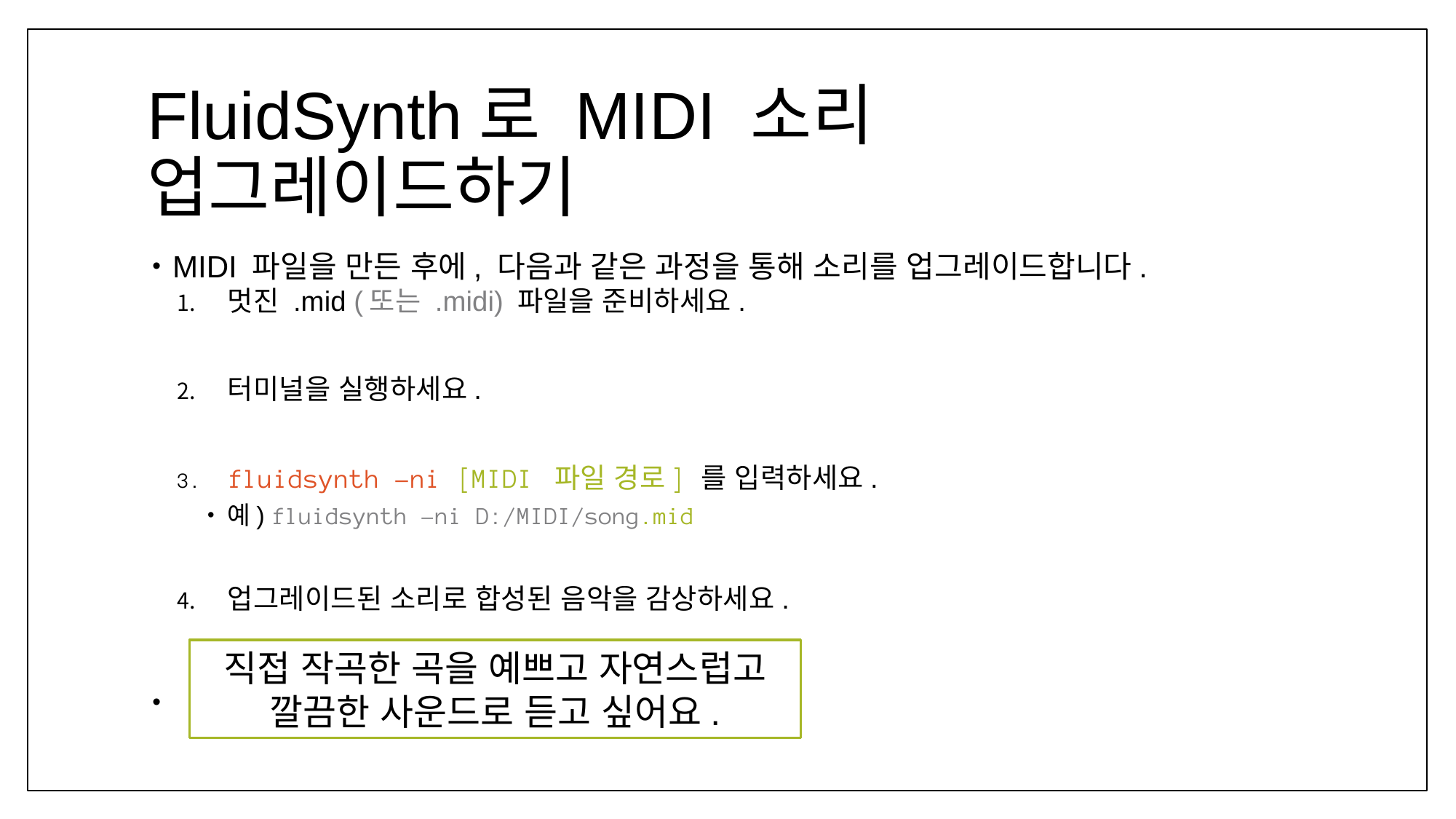

# FluidSynth로 MIDI 소리 업그레이드하기
MIDI 파일을 만든 후에, 다음과 같은 과정을 통해 소리를 업그레이드합니다.
멋진 .mid (또는 .midi) 파일을 준비하세요.

터미널을 실행하세요.

fluidsynth -ni [MIDI 파일 경로] 를 입력하세요.
예) fluidsynth –ni D:/MIDI/song.mid

업그레이드된 소리로 합성된 음악을 감상하세요.

						  해결!!
직접 작곡한 곡을 예쁘고 자연스럽고 깔끔한 사운드로 듣고 싶어요.